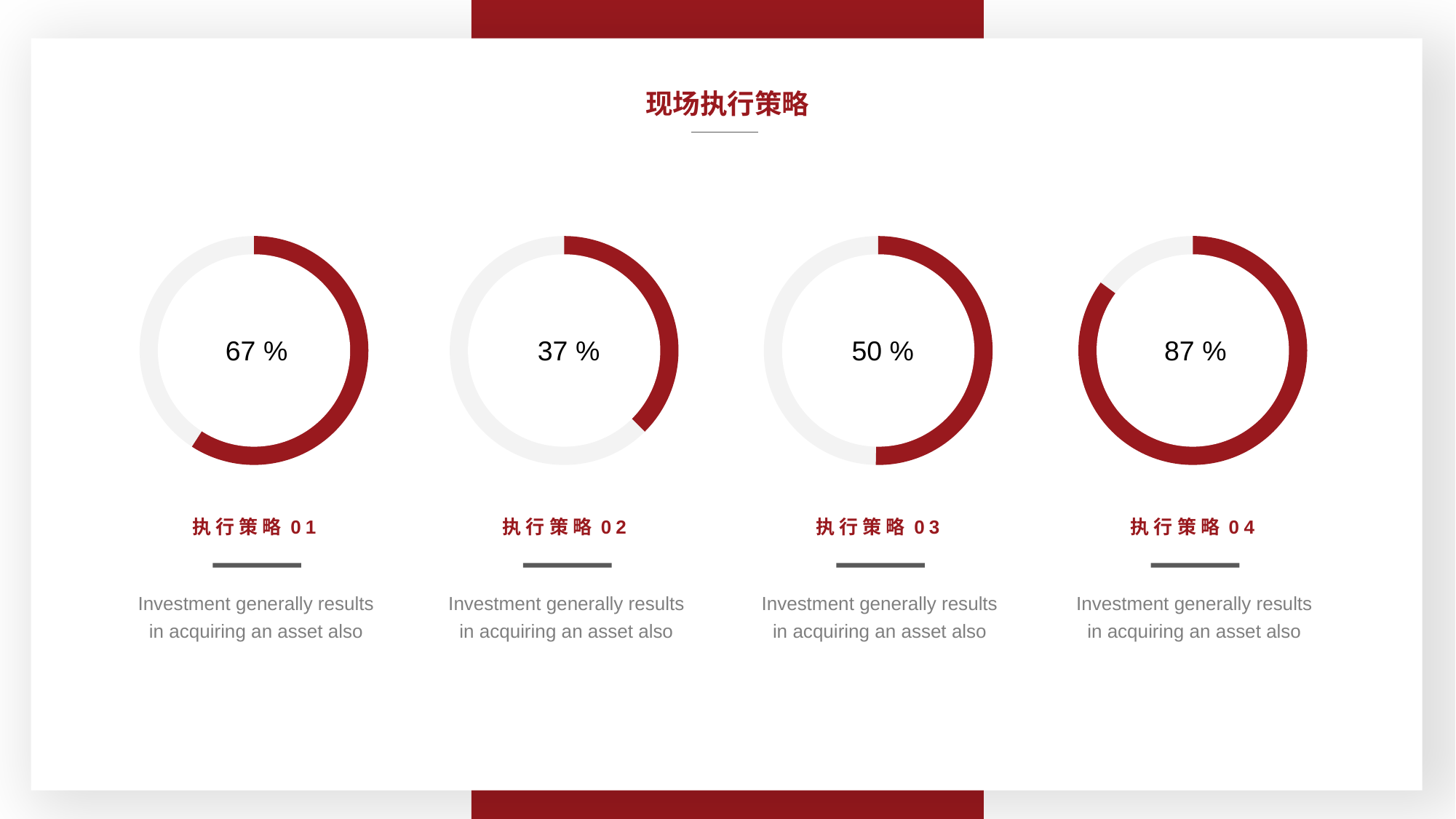

现场执行策略

67 %
37 %
50 %
87 %
执行策略01
Investment generally results in acquiring an asset also
执行策略02
Investment generally results in acquiring an asset also
执行策略03
Investment generally results in acquiring an asset also
执行策略04
Investment generally results in acquiring an asset also